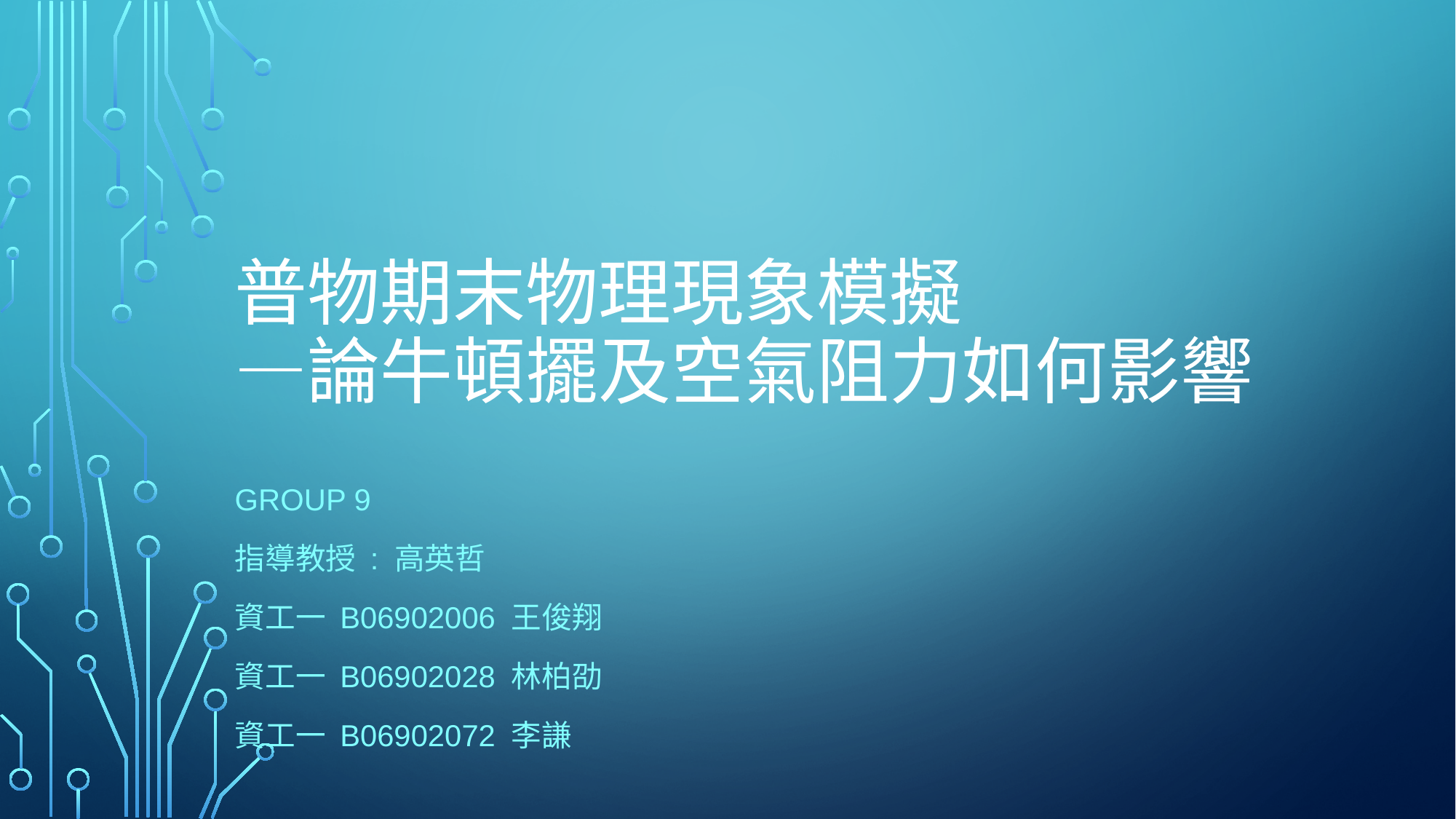

# 普物期末物理現象模擬 —論牛頓擺及空氣阻力如何影響
Group 9
指導教授 : 高英哲
資工一 B06902006 王俊翔
資工一 B06902028 林柏劭
資工一 B06902072 李謙